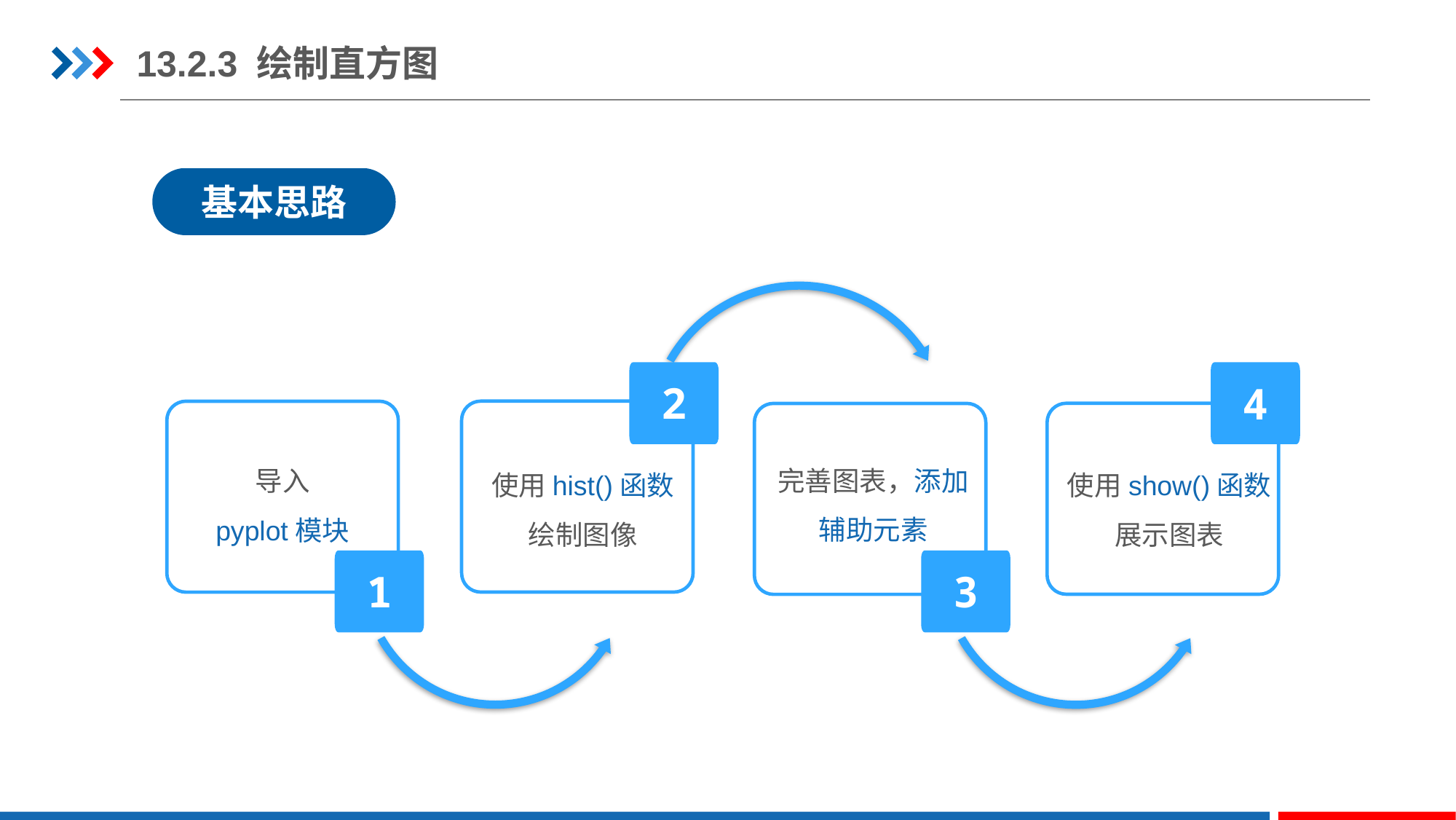

13.2.3 绘制直方图
基本思路

2
4

完善图表，添加辅助元素
导入
pyplot模块
使用hist()函数
绘制图像
使用show()函数展示图表

1
3